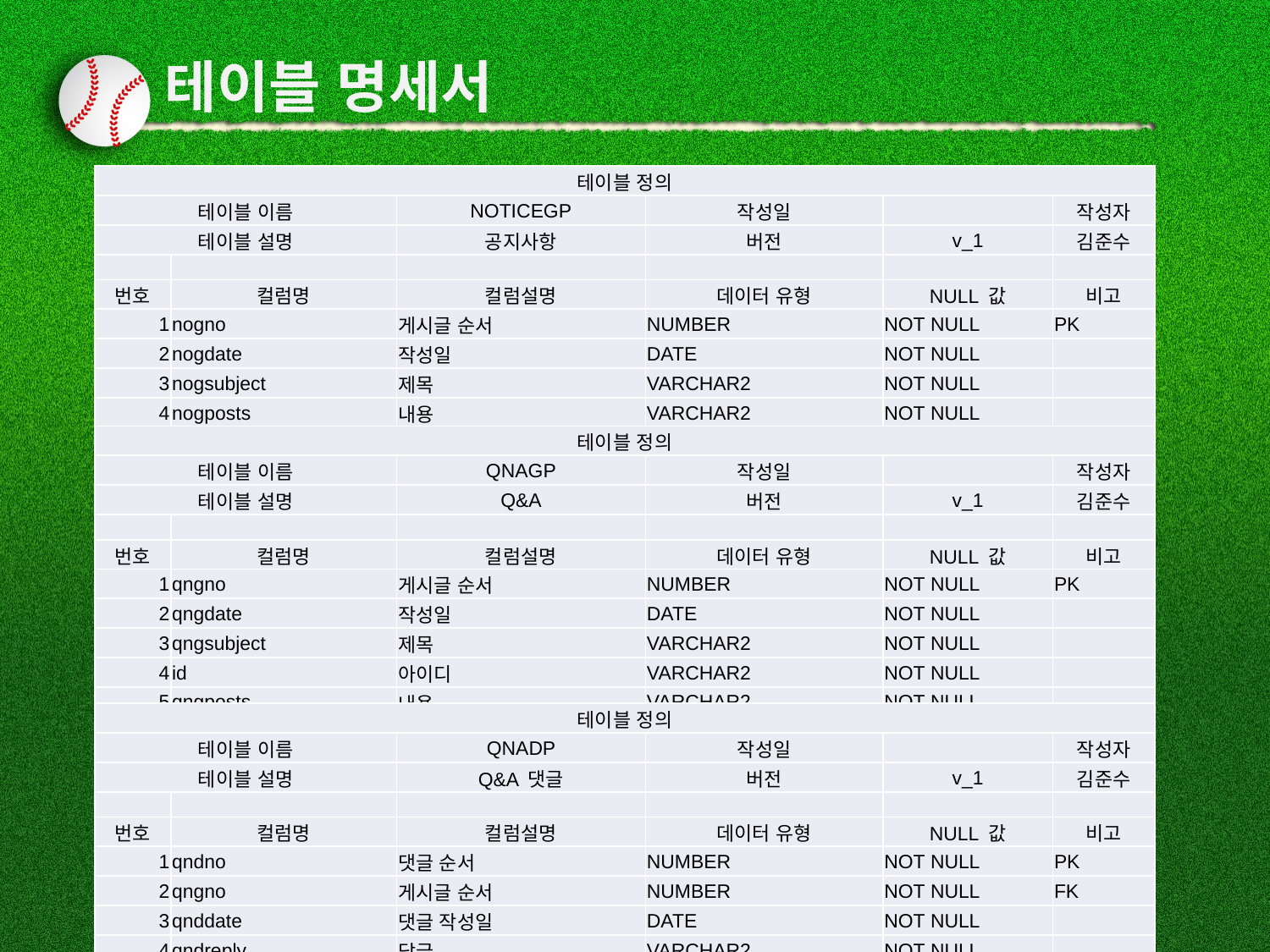

# 테이블 명세서
| 테이블 정의 |  |  |  |  |  |
| --- | --- | --- | --- | --- | --- |
| 테이블 이름 |  | NOTICEGP | 작성일 |  | 작성자 |
| 테이블 설명 |  | 공지사항 | 버전 | v\_1 | 김준수 |
|  |  |  |  |  |  |
| 번호 | 컬럼명 | 컬럼설명 | 데이터 유형 | NULL 값 | 비고 |
| 1 | nogno | 게시글 순서 | NUMBER | NOT NULL | PK |
| 2 | nogdate | 작성일 | DATE | NOT NULL |  |
| 3 | nogsubject | 제목 | VARCHAR2 | NOT NULL |  |
| 4 | nogposts | 내용 | VARCHAR2 | NOT NULL |  |
| 테이블 정의 |  |  |  |  |  |
| --- | --- | --- | --- | --- | --- |
| 테이블 이름 |  | QNAGP | 작성일 |  | 작성자 |
| 테이블 설명 |  | Q&A | 버전 | v\_1 | 김준수 |
|  |  |  |  |  |  |
| 번호 | 컬럼명 | 컬럼설명 | 데이터 유형 | NULL 값 | 비고 |
| 1 | qngno | 게시글 순서 | NUMBER | NOT NULL | PK |
| 2 | qngdate | 작성일 | DATE | NOT NULL |  |
| 3 | qngsubject | 제목 | VARCHAR2 | NOT NULL |  |
| 4 | id | 아이디 | VARCHAR2 | NOT NULL |  |
| 5 | qngposts | 내용 | VARCHAR2 | NOT NULL |  |
| 테이블 정의 |  |  |  |  |  |
| --- | --- | --- | --- | --- | --- |
| 테이블 이름 |  | QNADP | 작성일 |  | 작성자 |
| 테이블 설명 |  | Q&A 댓글 | 버전 | v\_1 | 김준수 |
|  |  |  |  |  |  |
| 번호 | 컬럼명 | 컬럼설명 | 데이터 유형 | NULL 값 | 비고 |
| 1 | qndno | 댓글 순서 | NUMBER | NOT NULL | PK |
| 2 | qngno | 게시글 순서 | NUMBER | NOT NULL | FK |
| 3 | qnddate | 댓글 작성일 | DATE | NOT NULL |  |
| 4 | qndreply | 답글 | VARCHAR2 | NOT NULL |  |
| 5 | qndid | 아이디 | VARCHAR2 | NOT NULL |  |